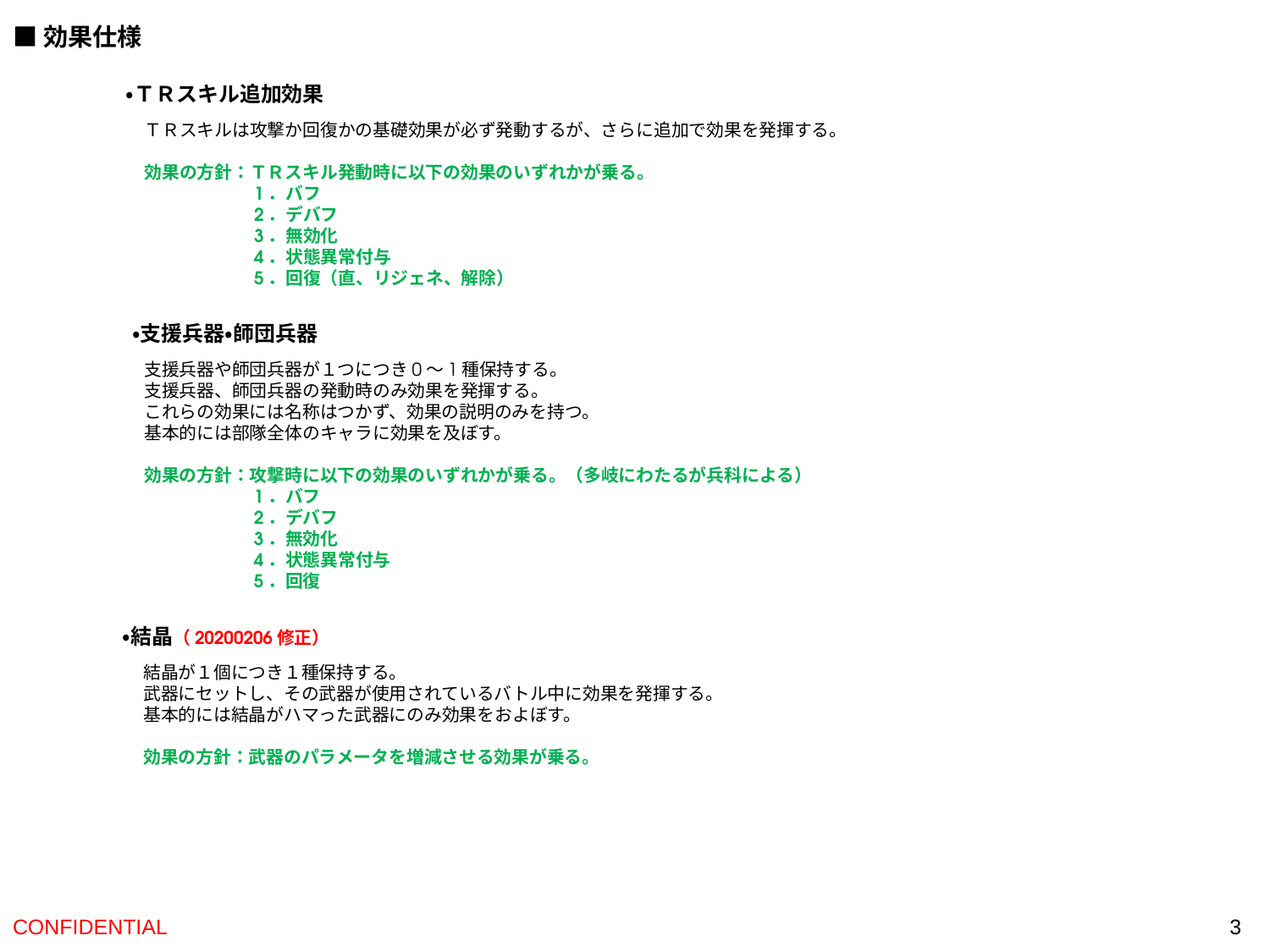

■効果仕様
・ＴＲスキル追加効果
ＴＲスキルは攻撃か回復かの基礎効果が必ず発動するが、さらに追加で効果を発揮する。

効果の方針：ＴＲスキル発動時に以下の効果のいずれかが乗る。
　　　　　　1．バフ
　　　　　　2．デバフ
　　　　　　3．無効化
　　　　　　4．状態異常付与
　　　　　　5．回復（直、リジェネ、解除）
・支援兵器・師団兵器
支援兵器や師団兵器が１つにつき0～1種保持する。
支援兵器、師団兵器の発動時のみ効果を発揮する。
これらの効果には名称はつかず、効果の説明のみを持つ。
基本的には部隊全体のキャラに効果を及ぼす。

効果の方針：攻撃時に以下の効果のいずれかが乗る。（多岐にわたるが兵科による）
　　　　　　1．バフ
　　　　　　2．デバフ
　　　　　　3．無効化
　　　　　　4．状態異常付与
　　　　　　5．回復
・結晶（20200206修正）
結晶が１個につき１種保持する。
武器にセットし、その武器が使用されているバトル中に効果を発揮する。
基本的には結晶がハマった武器にのみ効果をおよぼす。

効果の方針：武器のパラメータを増減させる効果が乗る。
3
CONFIDENTIAL